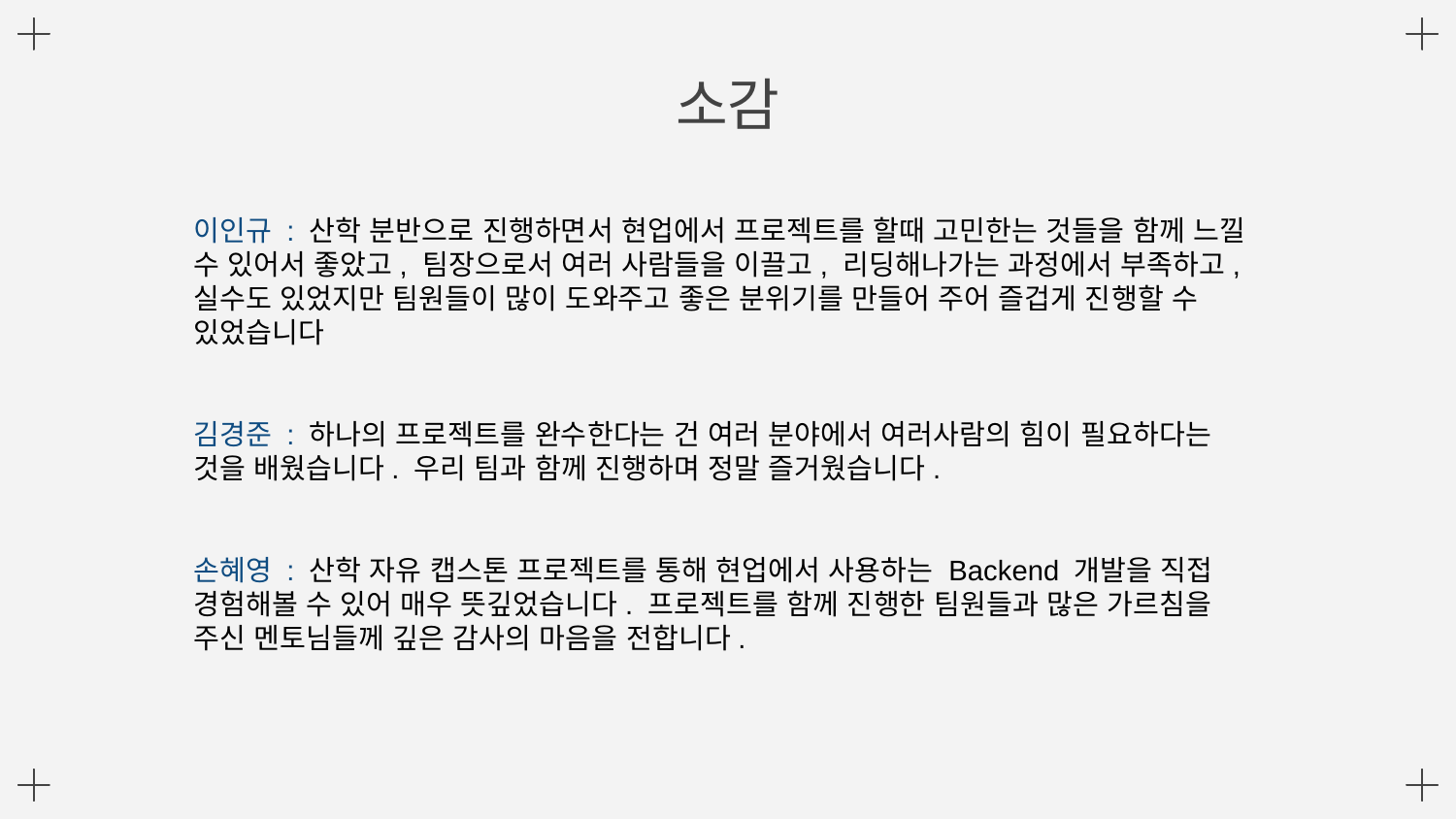

소감
이인규 : 산학 분반으로 진행하면서 현업에서 프로젝트를 할때 고민한는 것들을 함께 느낄 수 있어서 좋았고, 팀장으로서 여러 사람들을 이끌고, 리딩해나가는 과정에서 부족하고, 실수도 있었지만 팀원들이 많이 도와주고 좋은 분위기를 만들어 주어 즐겁게 진행할 수 있었습니다

김경준 : 하나의 프로젝트를 완수한다는 건 여러 분야에서 여러사람의 힘이 필요하다는 것을 배웠습니다. 우리 팀과 함께 진행하며 정말 즐거웠습니다.

손혜영 : 산학 자유 캡스톤 프로젝트를 통해 현업에서 사용하는 Backend 개발을 직접 경험해볼 수 있어 매우 뜻깊었습니다. 프로젝트를 함께 진행한 팀원들과 많은 가르침을 주신 멘토님들께 깊은 감사의 마음을 전합니다.